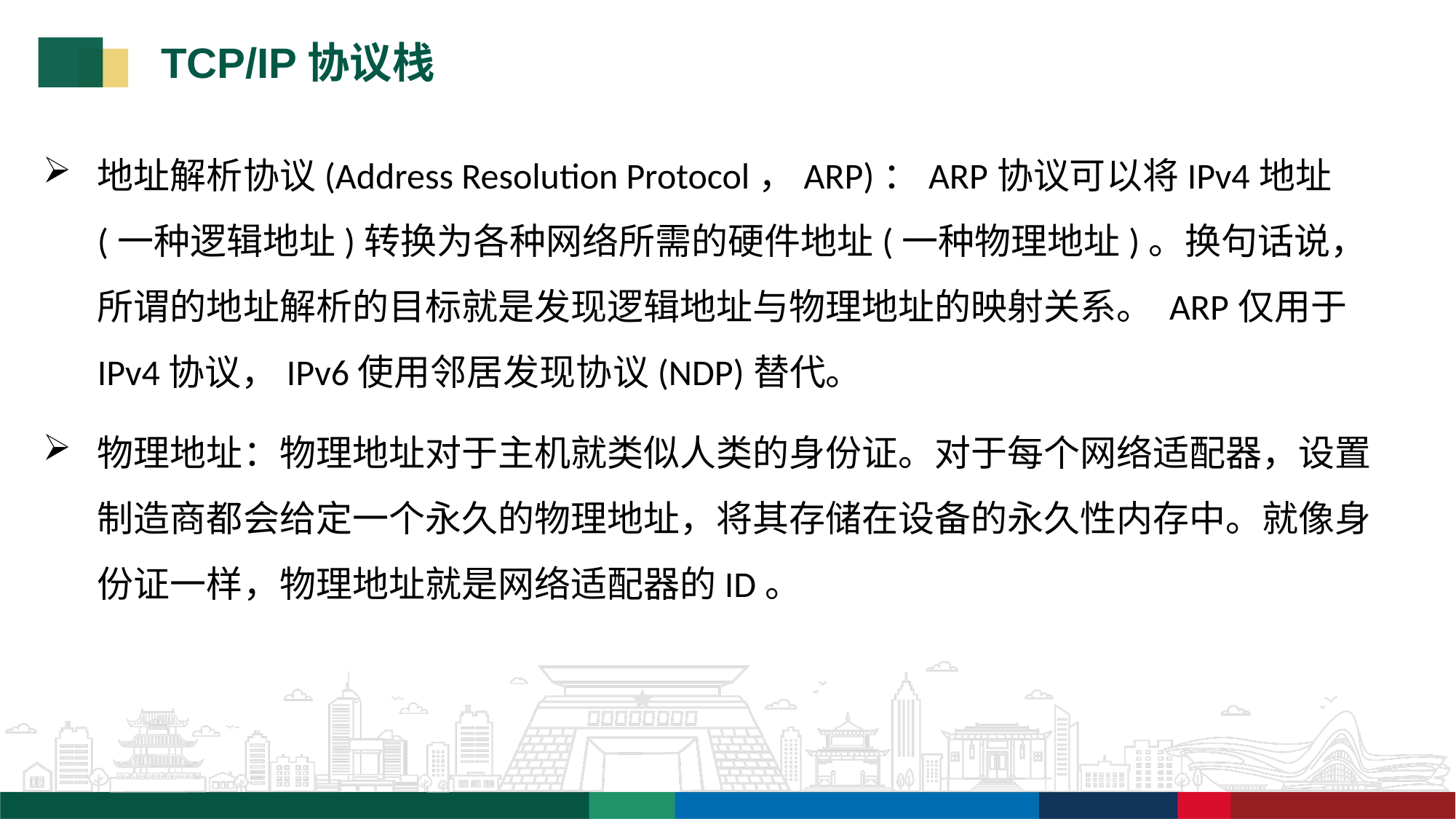

TCP/IP协议栈
地址解析协议(Address Resolution Protocol，ARP)：ARP协议可以将IPv4地址(一种逻辑地址)转换为各种网络所需的硬件地址(一种物理地址)。换句话说，所谓的地址解析的目标就是发现逻辑地址与物理地址的映射关系。 ARP仅用于IPv4协议，IPv6使用邻居发现协议(NDP)替代。
物理地址：物理地址对于主机就类似人类的身份证。对于每个网络适配器，设置制造商都会给定一个永久的物理地址，将其存储在设备的永久性内存中。就像身份证一样，物理地址就是网络适配器的ID。